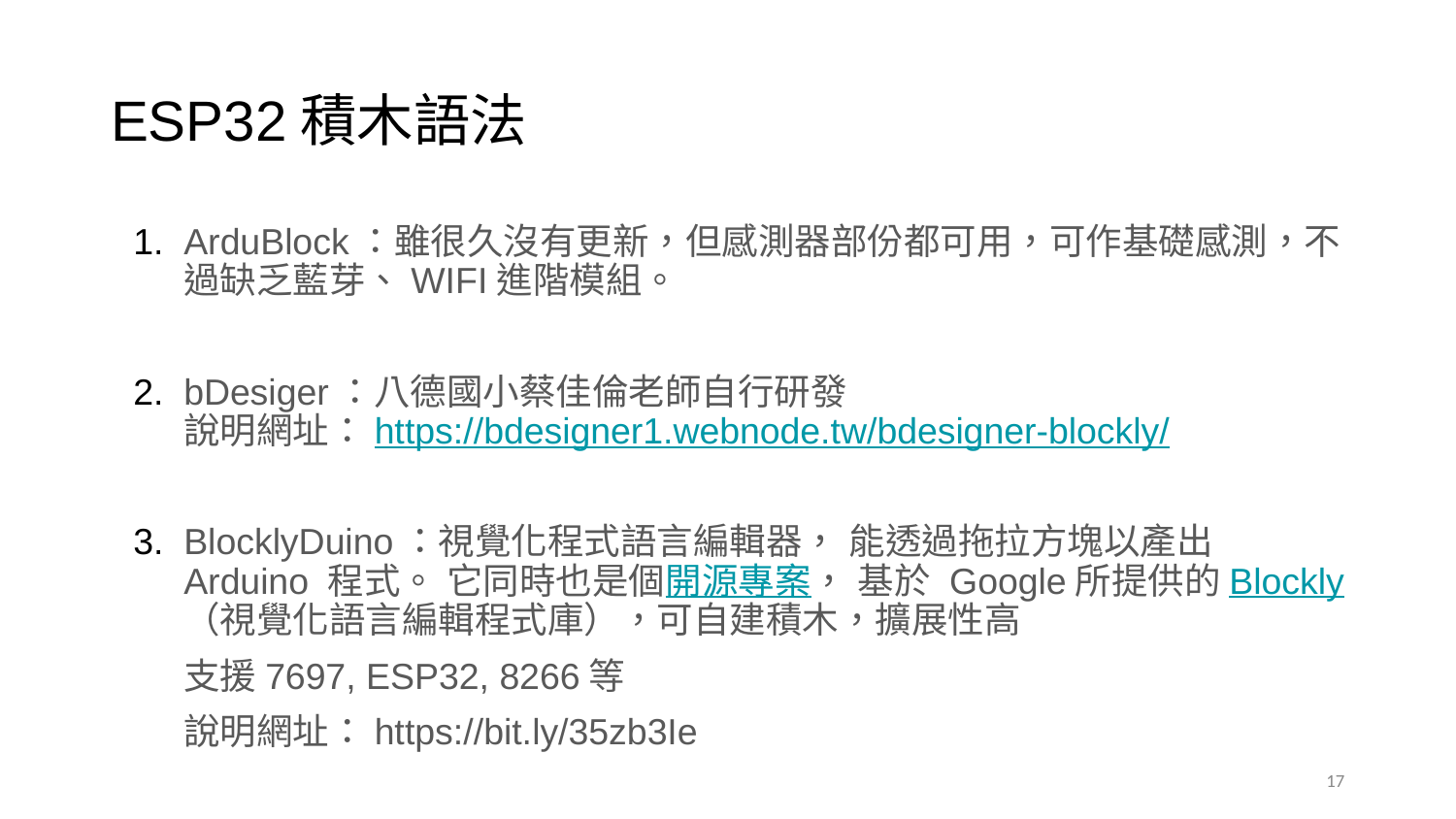

ESP32積木語法
ArduBlock：雖很久沒有更新，但感測器部份都可用，可作基礎感測，不過缺乏藍芽、WIFI進階模組。

bDesiger：八德國小蔡佳倫老師自行研發
說明網址：https://bdesigner1.webnode.tw/bdesigner-blockly/

BlocklyDuino：視覺化程式語言編輯器， 能透過拖拉方塊以產出Arduino 程式。 它同時也是個開源專案， 基於 Google所提供的Blockly（視覺化語言編輯程式庫），可自建積木，擴展性高
支援7697, ESP32, 8266等
說明網址：https://bit.ly/35zb3Ie
17